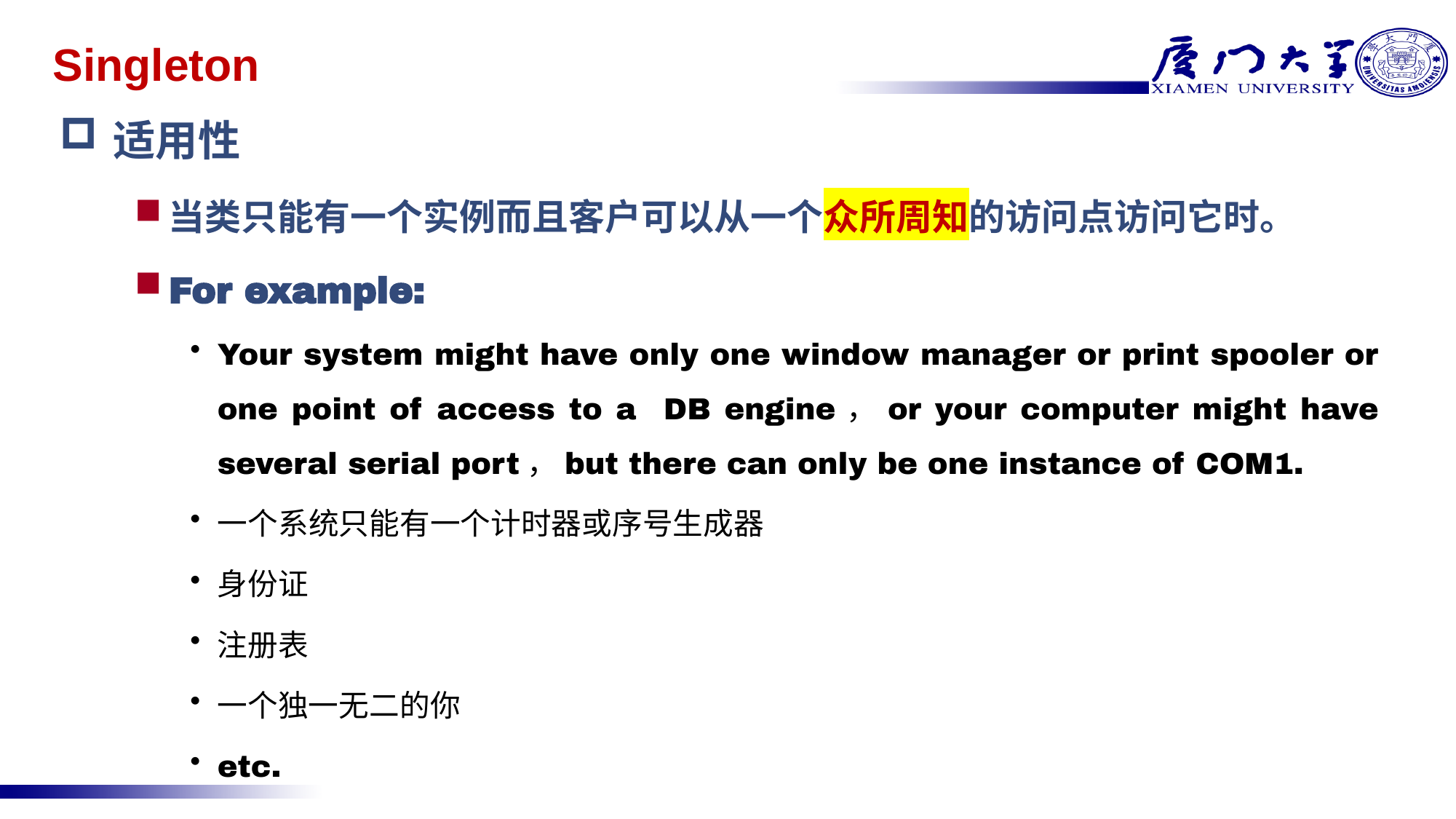

# Singleton
适用性
当类只能有一个实例而且客户可以从一个众所周知的访问点访问它时。
For example:
Your system might have only one window manager or print spooler or one point of access to a  DB engine，or your computer might have several serial port，but there can only be one instance of COM1.
一个系统只能有一个计时器或序号生成器
身份证
注册表
一个独一无二的你
etc.